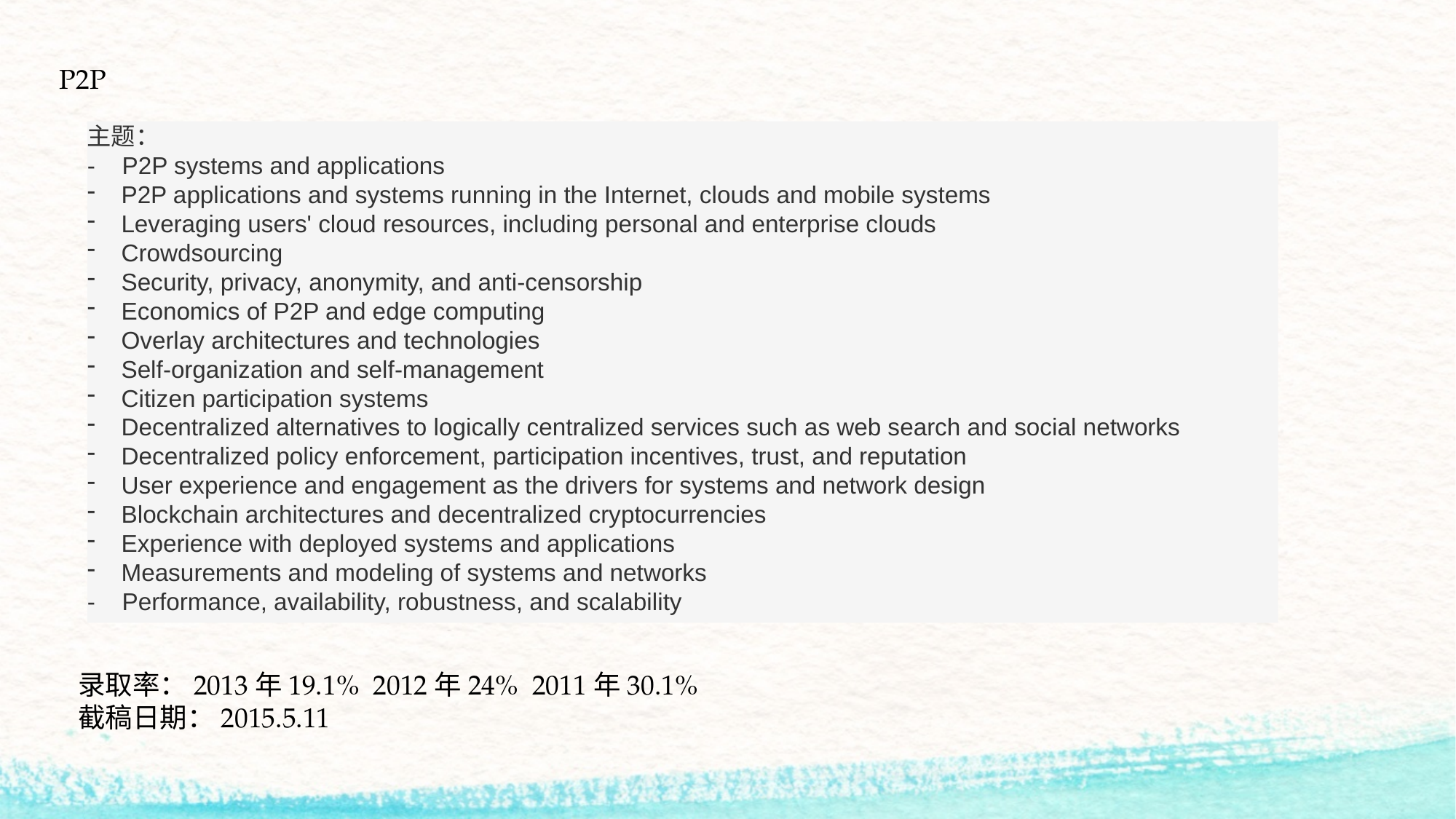

P2P
主题：
-    P2P systems and applications
P2P applications and systems running in the Internet, clouds and mobile systems
Leveraging users' cloud resources, including personal and enterprise clouds
Crowdsourcing
Security, privacy, anonymity, and anti-censorship
Economics of P2P and edge computing
Overlay architectures and technologies
Self-organization and self-management
Citizen participation systems
Decentralized alternatives to logically centralized services such as web search and social networks
Decentralized policy enforcement, participation incentives, trust, and reputation
User experience and engagement as the drivers for systems and network design
Blockchain architectures and decentralized cryptocurrencies
Experience with deployed systems and applications
Measurements and modeling of systems and networks
-    Performance, availability, robustness, and scalability
录取率：2013年19.1%  2012年24%  2011年30.1%
截稿日期：2015.5.11